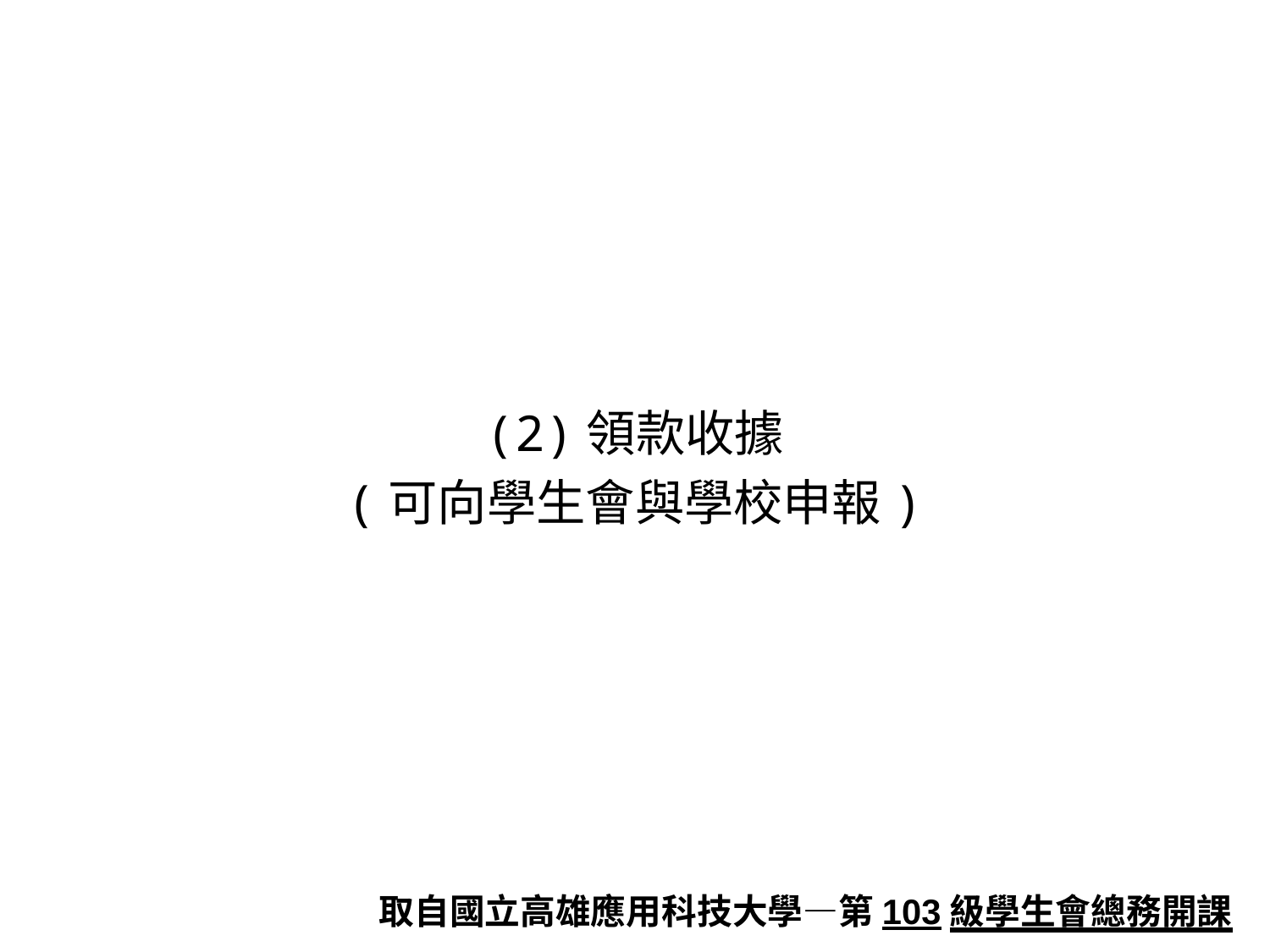

(2)領款收據
(可向學生會與學校申報)
取自國立高雄應用科技大學—第103級學生會總務開課